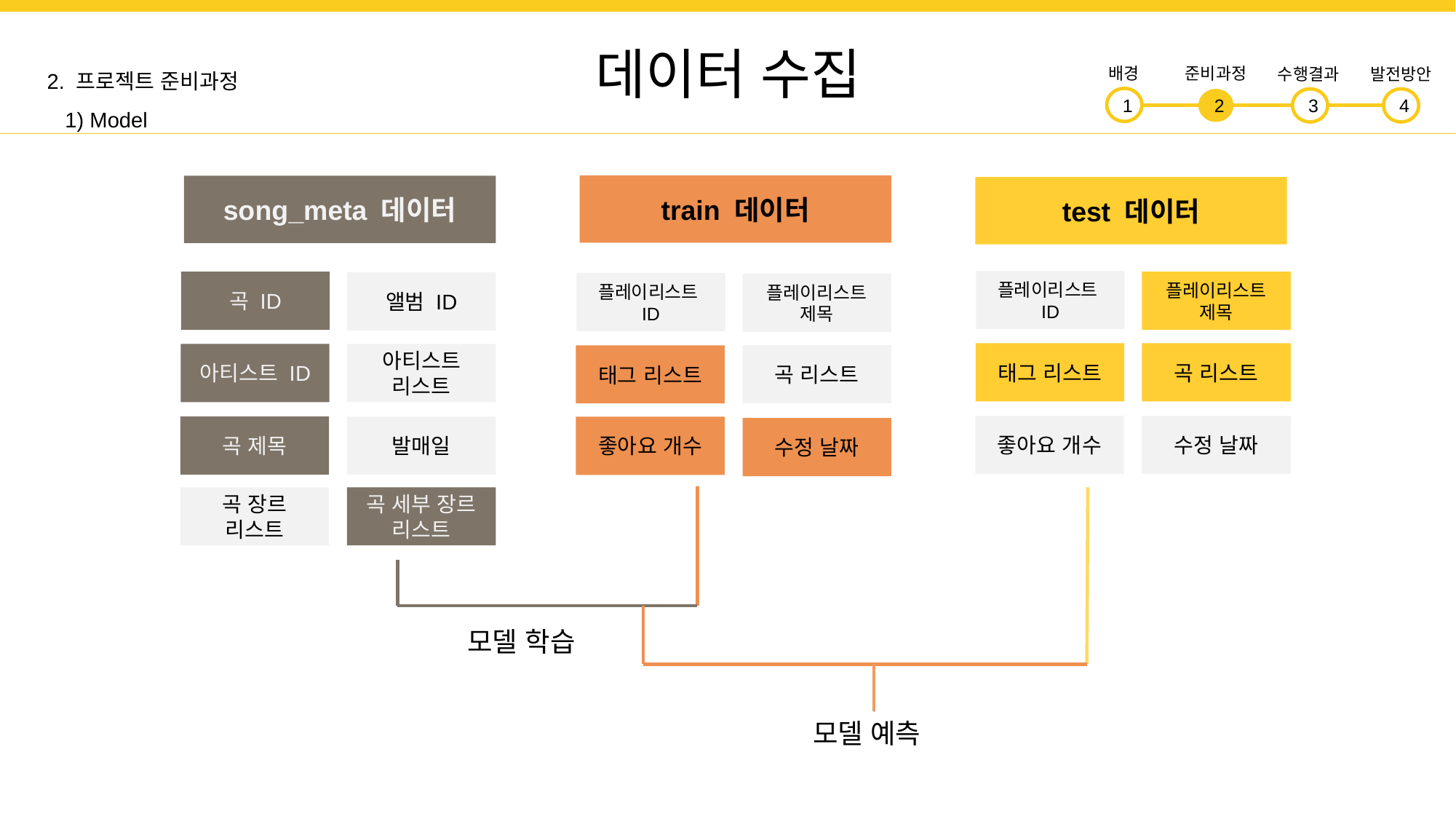

데이터 수집
2. 프로젝트 준비과정
   1) Model
배경
준비과정
수행결과
발전방안
3
4
1
2
train 데이터
song_meta 데이터
test 데이터
플레이리스트
ID
곡 ID
플레이리스트
제목
앨범 ID
플레이리스트
ID
플레이리스트
제목
태그 리스트
곡 리스트
아티스트 ID
아티스트
리스트
곡 리스트
태그 리스트
좋아요 개수
수정 날짜
곡 제목
발매일
좋아요 개수
수정 날짜
곡 장르
리스트
곡 세부 장르
리스트
모델 학습
모델 예측